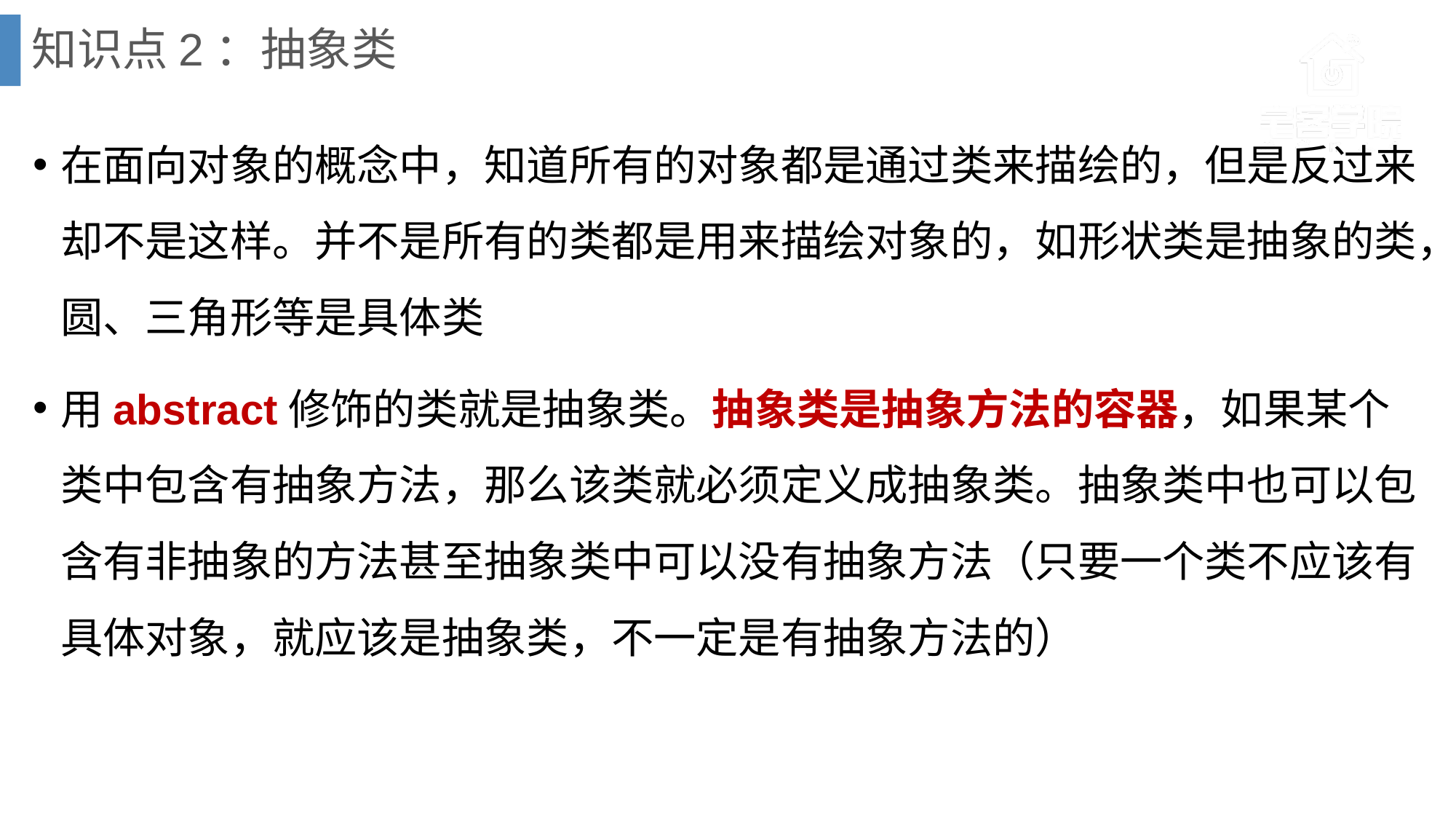

# 知识点2：抽象类
在面向对象的概念中，知道所有的对象都是通过类来描绘的，但是反过来却不是这样。并不是所有的类都是用来描绘对象的，如形状类是抽象的类，圆、三角形等是具体类
用abstract修饰的类就是抽象类。抽象类是抽象方法的容器，如果某个类中包含有抽象方法，那么该类就必须定义成抽象类。抽象类中也可以包含有非抽象的方法甚至抽象类中可以没有抽象方法（只要一个类不应该有具体对象，就应该是抽象类，不一定是有抽象方法的）